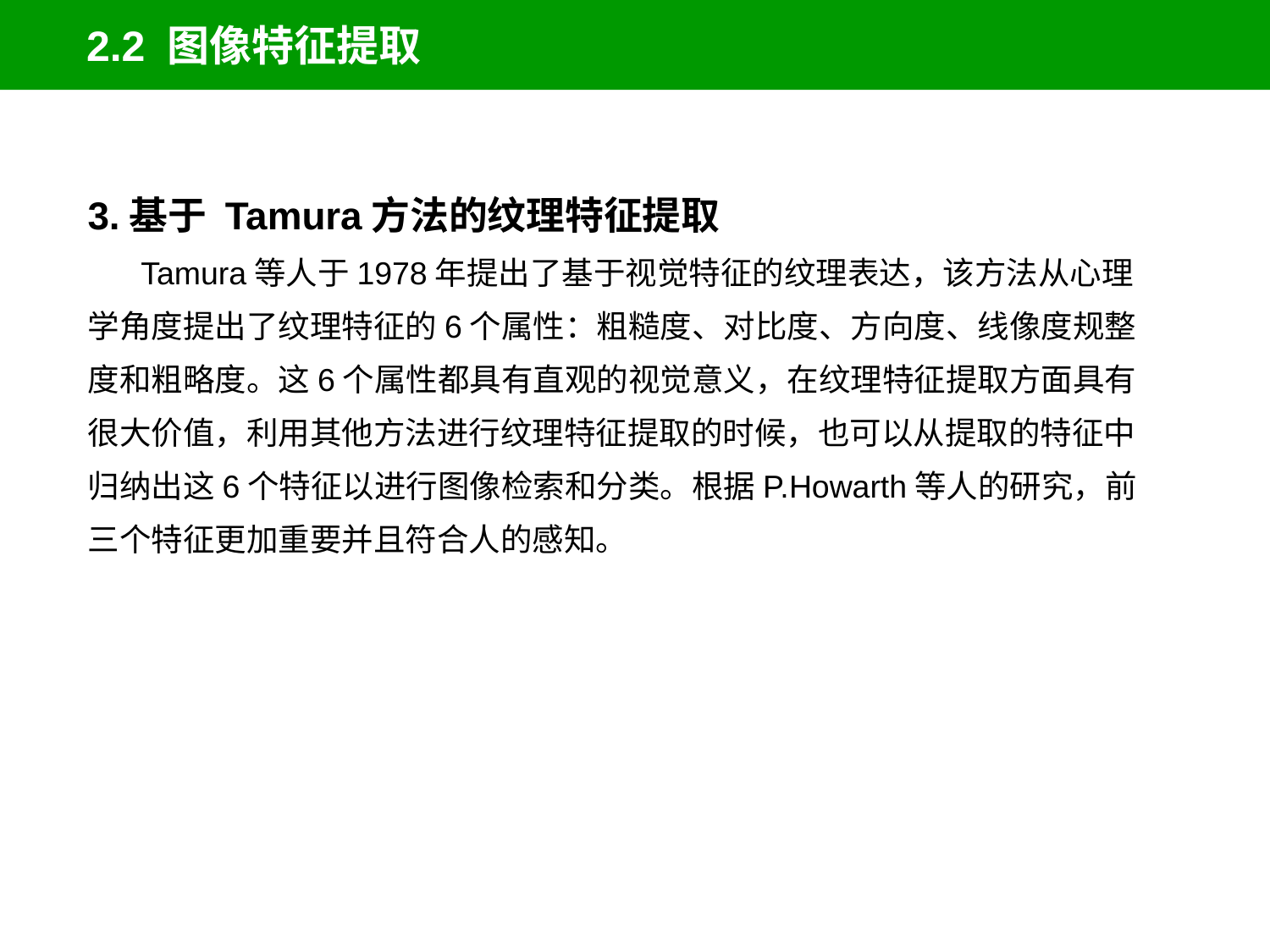

# 2.2 图像特征提取
3.基于 Tamura方法的纹理特征提取
      Tamura等人于1978年提出了基于视觉特征的纹理表达，该方法从心理学角度提出了纹理特征的6个属性：粗糙度、对比度、方向度、线像度规整度和粗略度。这6个属性都具有直观的视觉意义，在纹理特征提取方面具有很大价值，利用其他方法进行纹理特征提取的时候，也可以从提取的特征中归纳出这6个特征以进行图像检索和分类。根据P.Howarth等人的研究，前三个特征更加重要并且符合人的感知。